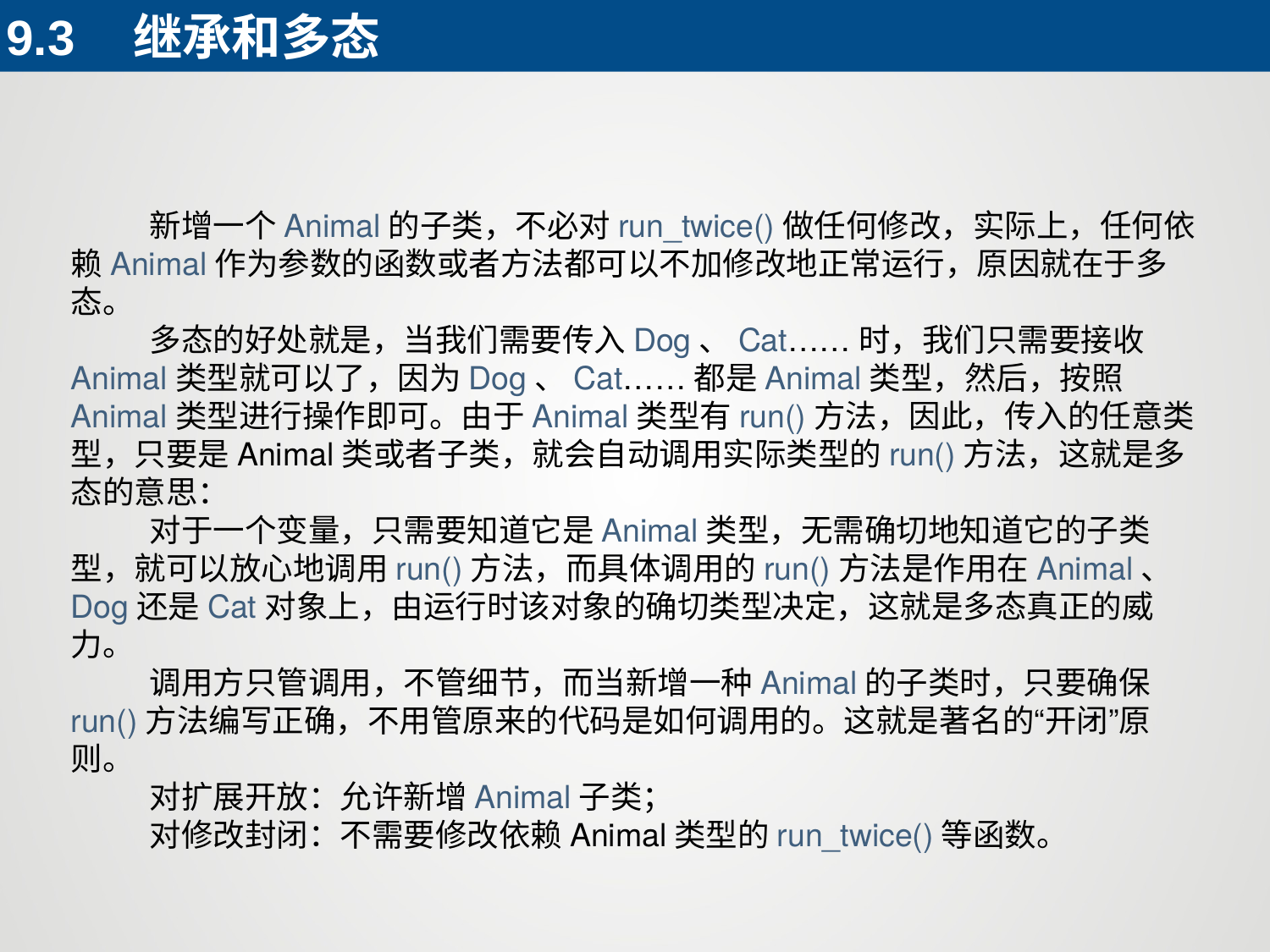

9.3	继承和多态
        新增一个Animal的子类，不必对run_twice()做任何修改，实际上，任何依赖Animal作为参数的函数或者方法都可以不加修改地正常运行，原因就在于多态。
        多态的好处就是，当我们需要传入Dog、Cat……时，我们只需要接收Animal类型就可以了，因为Dog、Cat……都是Animal类型，然后，按照Animal类型进行操作即可。由于Animal类型有run()方法，因此，传入的任意类型，只要是Animal类或者子类，就会自动调用实际类型的run()方法，这就是多态的意思：
        对于一个变量，只需要知道它是Animal类型，无需确切地知道它的子类型，就可以放心地调用run()方法，而具体调用的run()方法是作用在Animal、Dog还是Cat对象上，由运行时该对象的确切类型决定，这就是多态真正的威力。
        调用方只管调用，不管细节，而当新增一种Animal的子类时，只要确保run()方法编写正确，不用管原来的代码是如何调用的。这就是著名的“开闭”原则。
        对扩展开放：允许新增Animal子类；
        对修改封闭：不需要修改依赖Animal类型的run_twice()等函数。